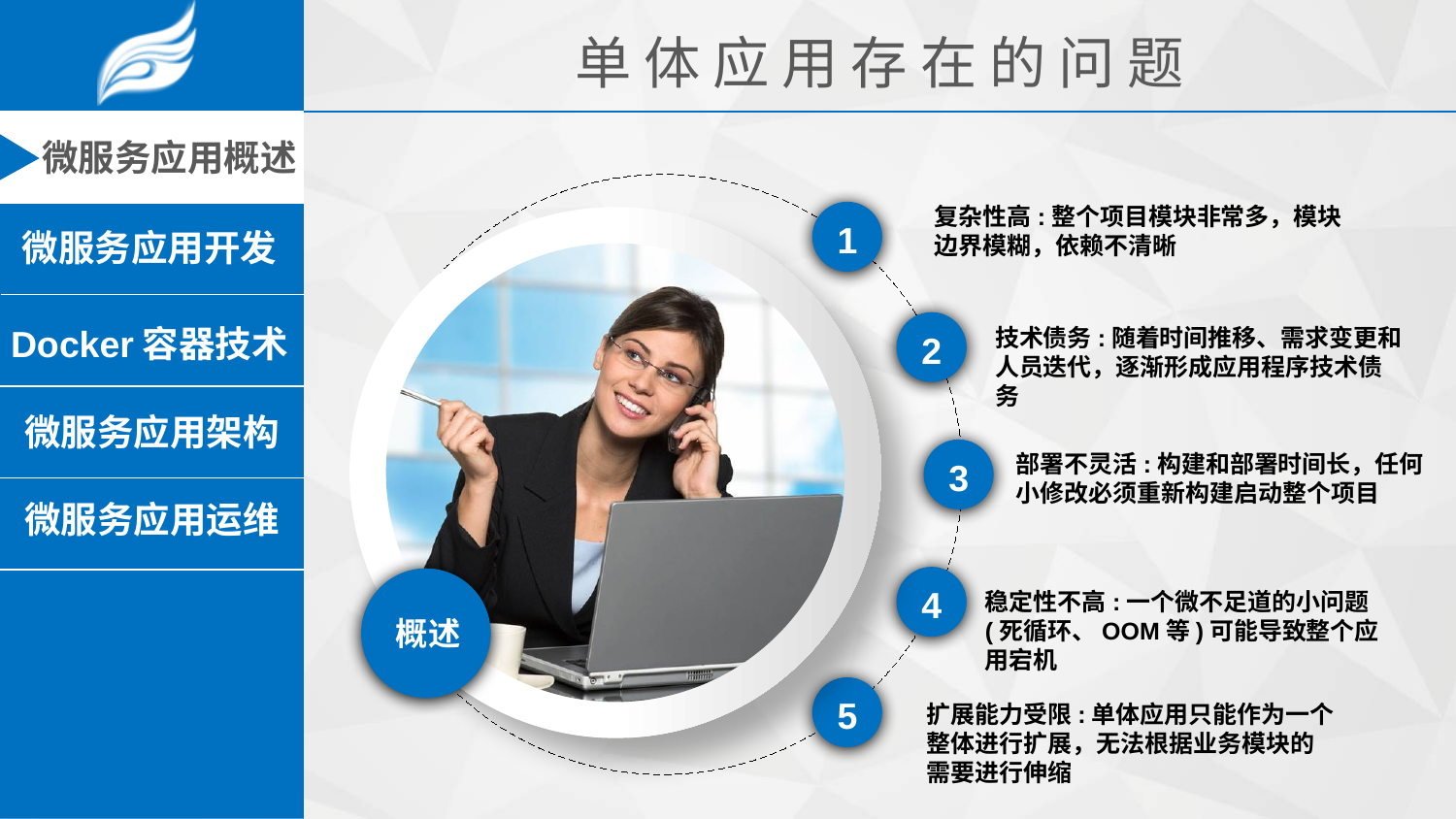

单 体 应 用 存 在 的 问 题

复杂性高:整个项目模块非常多，模块边界模糊，依赖不清晰
1

2
技术债务:随着时间推移、需求变更和人员迭代，逐渐形成应用程序技术债务
3
部署不灵活:构建和部署时间长，任何小修改必须重新构建启动整个项目
4

稳定性不高:一个微不足道的小问题(死循环、OOM等)可能导致整个应用宕机
概述
5
扩展能力受限:单体应用只能作为一个整体进行扩展，无法根据业务模块的需要进行伸缩